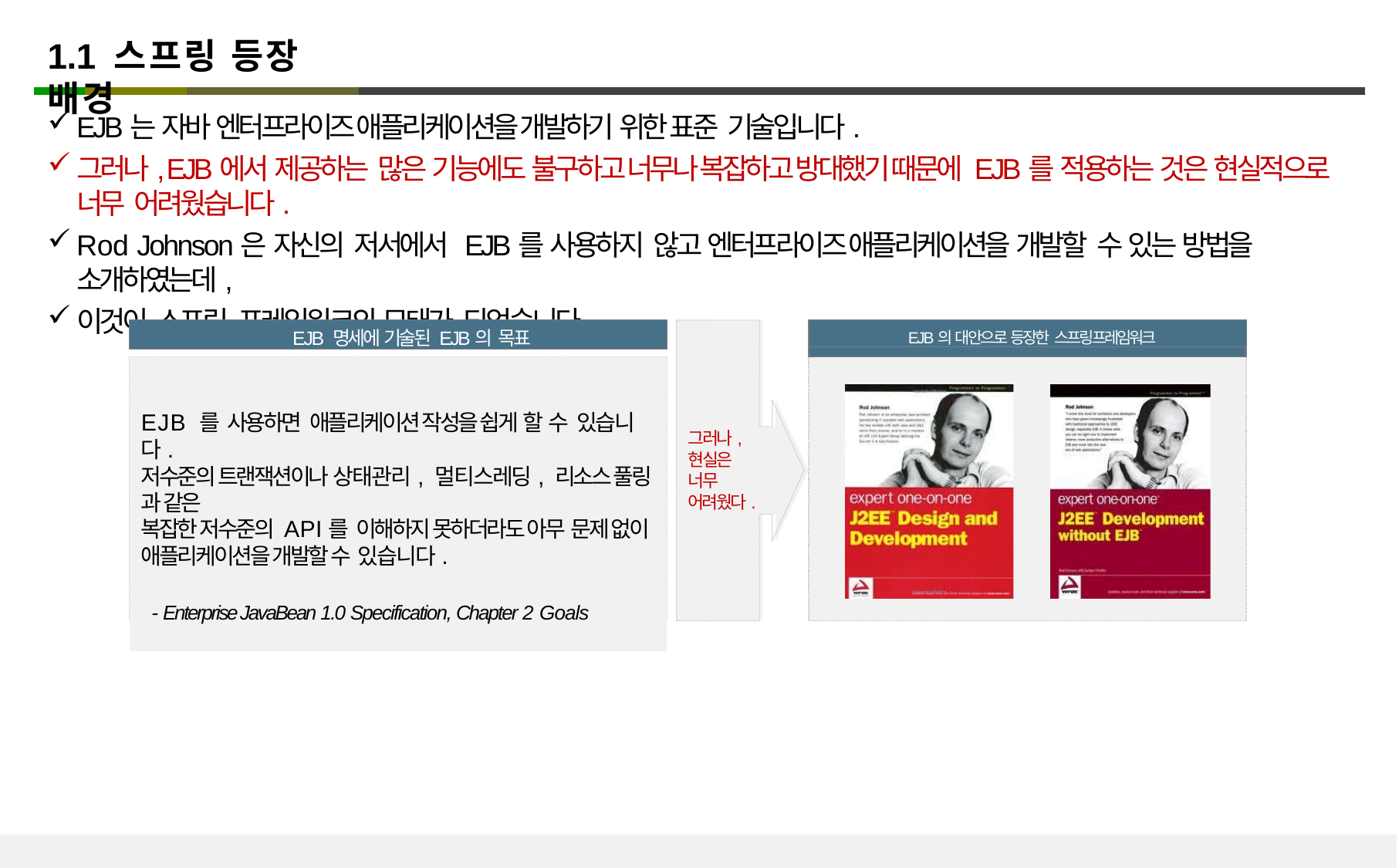

# 1.1 스프링 등장 배경
EJB는 자바 엔터프라이즈 애플리케이션을 개발하기 위한 표준 기술입니다.
그러나, EJB에서 제공하는 많은 기능에도 불구하고 너무나 복잡하고 방대했기 때문에 EJB를 적용하는 것은 현실적으로 너무 어려웠습니다.
Rod Johnson은 자신의 저서에서  EJB를 사용하지  않고 엔터프라이즈 애플리케이션을 개발할  수 있는 방법을 소개하였는데,
이것이 스프링  프레임워크의 모태가 되었습니다.
EJB 명세에 기술된 EJB의 목표

EJB의 대안으로 등장한 스프링프레임워크

EJB 를 사용하면  애플리케이션 작성을 쉽게 할  수  있습니다.
저수준의 트랜잭션이나 상태관리, 멀티스레딩, 리소스 풀링  과 같은
복잡한 저수준의 API를 이해하지 못하더라도 아무  문제 없이 애플리케이션을 개발할 수 있습니다.

 - Enterprise JavaBean 1.0 Specification, Chapter 2 Goals

그러나,
현실은  너무  어려웠다.